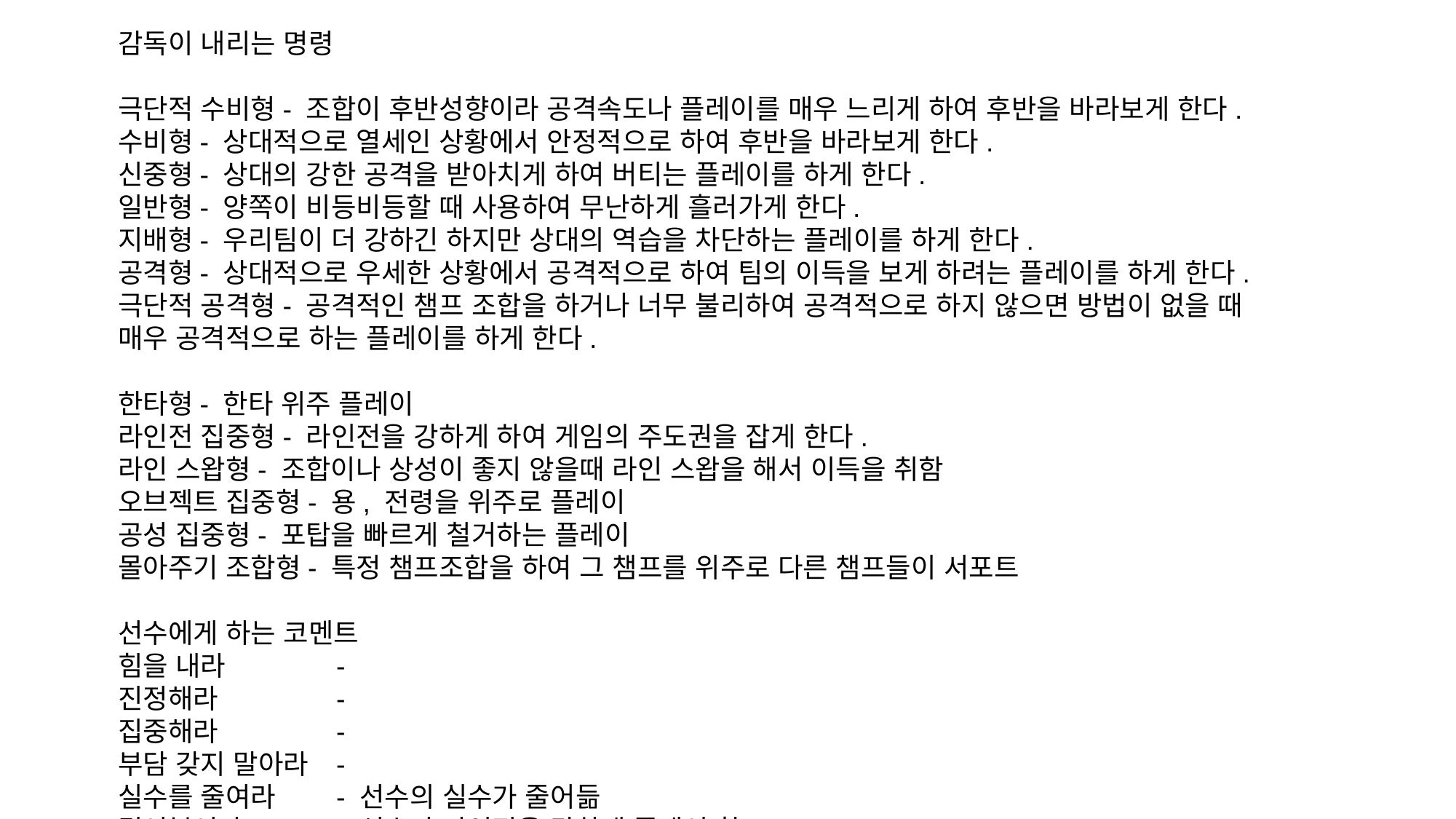

감독이 내리는 명령

극단적 수비형- 조합이 후반성향이라 공격속도나 플레이를 매우 느리게 하여 후반을 바라보게 한다.
수비형- 상대적으로 열세인 상황에서 안정적으로 하여 후반을 바라보게 한다.
신중형- 상대의 강한 공격을 받아치게 하여 버티는 플레이를 하게 한다.
일반형- 양쪽이 비등비등할 때 사용하여 무난하게 흘러가게 한다.
지배형- 우리팀이 더 강하긴 하지만 상대의 역습을 차단하는 플레이를 하게 한다.
공격형- 상대적으로 우세한 상황에서 공격적으로 하여 팀의 이득을 보게 하려는 플레이를 하게 한다.
극단적 공격형- 공격적인 챔프 조합을 하거나 너무 불리하여 공격적으로 하지 않으면 방법이 없을 때
매우 공격적으로 하는 플레이를 하게 한다.

한타형- 한타 위주 플레이
라인전 집중형- 라인전을 강하게 하여 게임의 주도권을 잡게 한다.
라인 스왑형- 조합이나 상성이 좋지 않을때 라인 스왑을 해서 이득을 취함
오브젝트 집중형- 용, 전령을 위주로 플레이
공성 집중형- 포탑을 빠르게 철거하는 플레이
몰아주기 조합형- 특정 챔프조합을 하여 그 챔프를 위주로 다른 챔프들이 서포트

선수에게 하는 코멘트
힘을 내라 	-
진정해라  	-
집중해라  	-
부담 갖지 말아라	-
실수를 줄여라	- 선수의 실수가 줄어듦
밀어붙여라	- 선수가 라인전을 강하게 플레이 함
칭찬		-